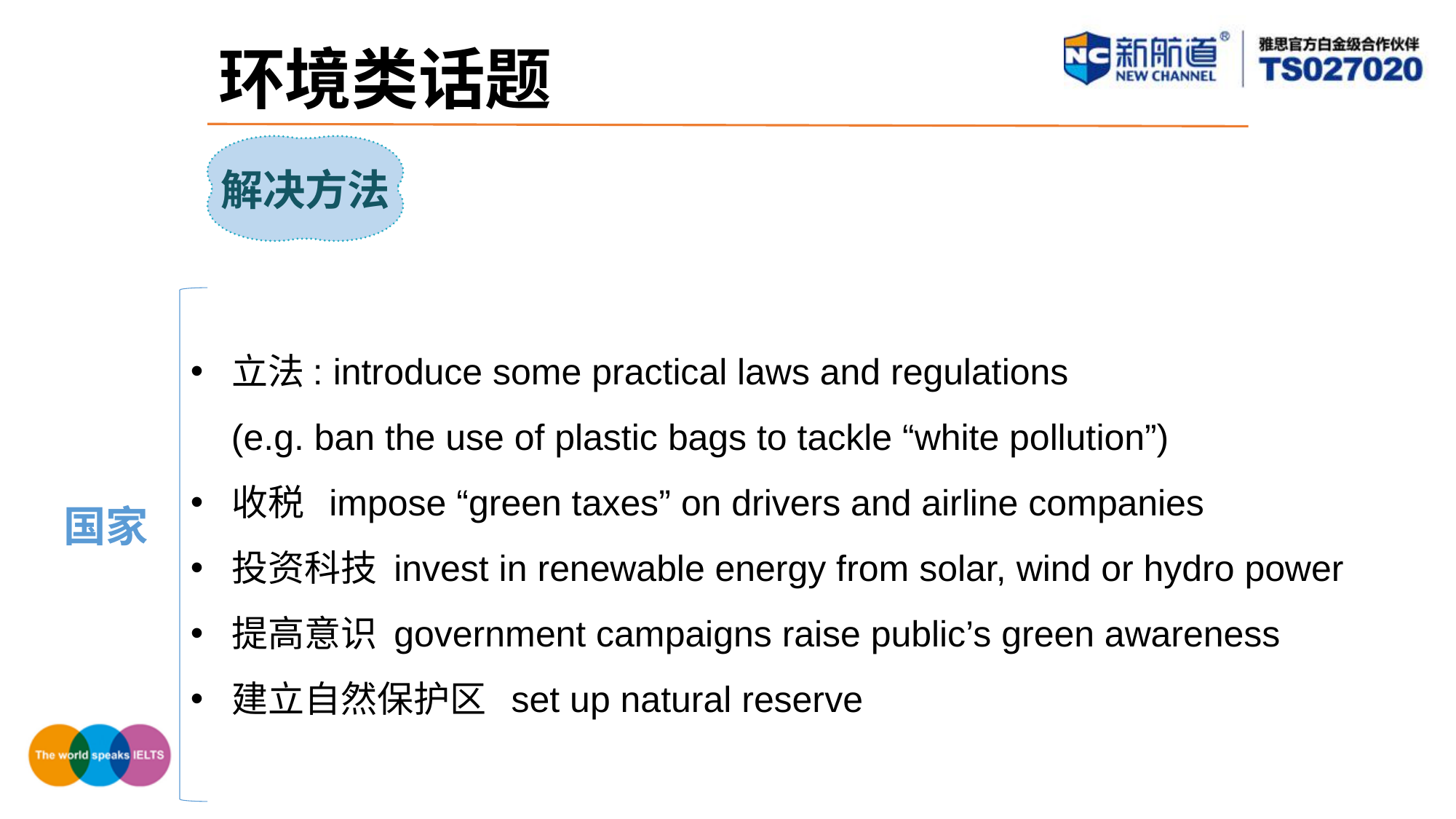

环境类话题
解决方法

立法: introduce some practical laws and regulations
    (e.g. ban the use of plastic bags to tackle “white pollution”)
收税  impose “green taxes” on drivers and airline companies
投资科技 invest in renewable energy from solar, wind or hydro power
提高意识 government campaigns raise public’s green awareness
建立自然保护区  set up natural reserve
国家